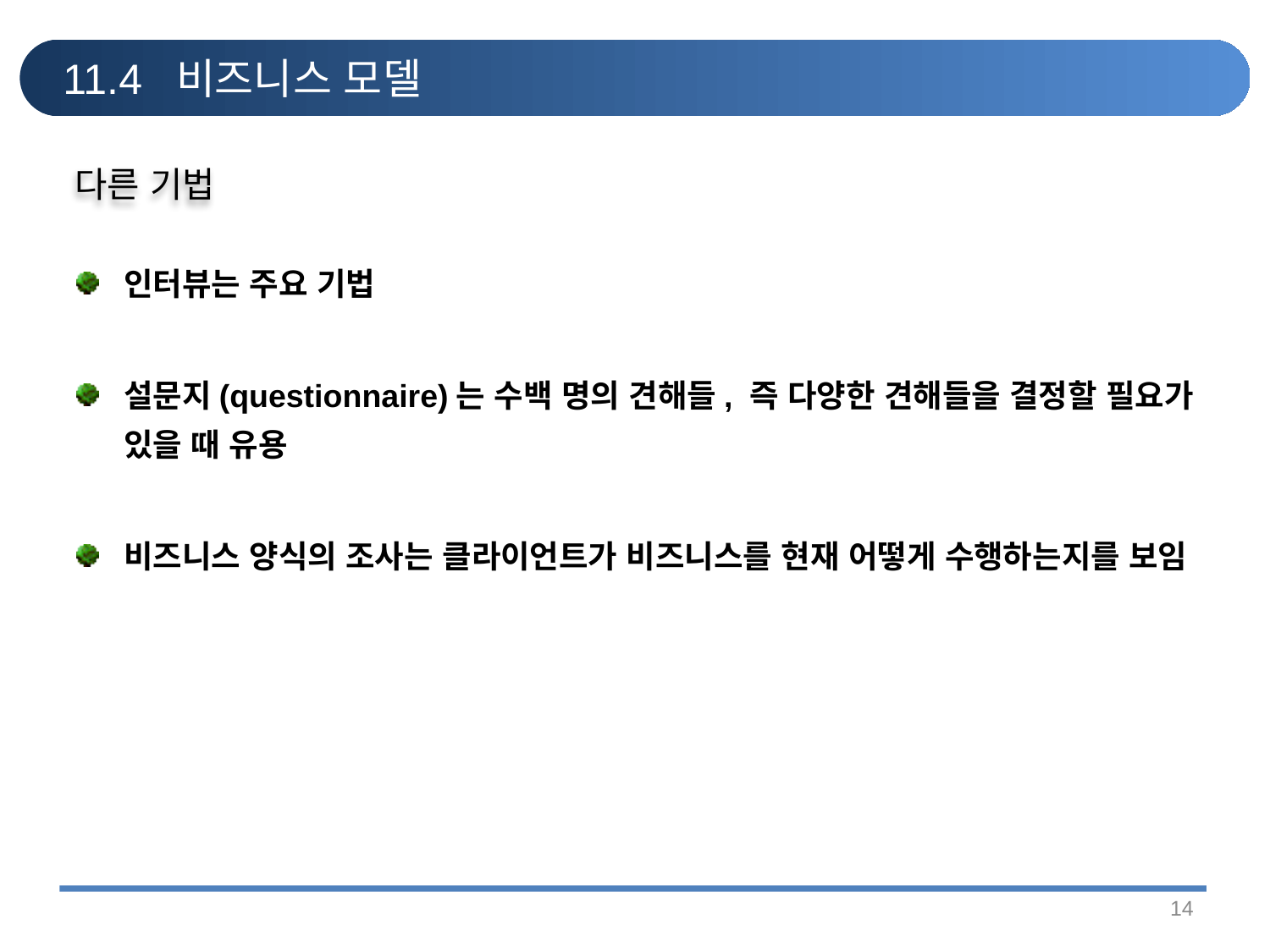

# 11.4  비즈니스 모델
다른 기법
인터뷰는 주요 기법

설문지(questionnaire)는 수백 명의 견해들, 즉 다양한 견해들을 결정할 필요가 있을 때 유용

비즈니스 양식의 조사는 클라이언트가 비즈니스를 현재 어떻게 수행하는지를 보임
14